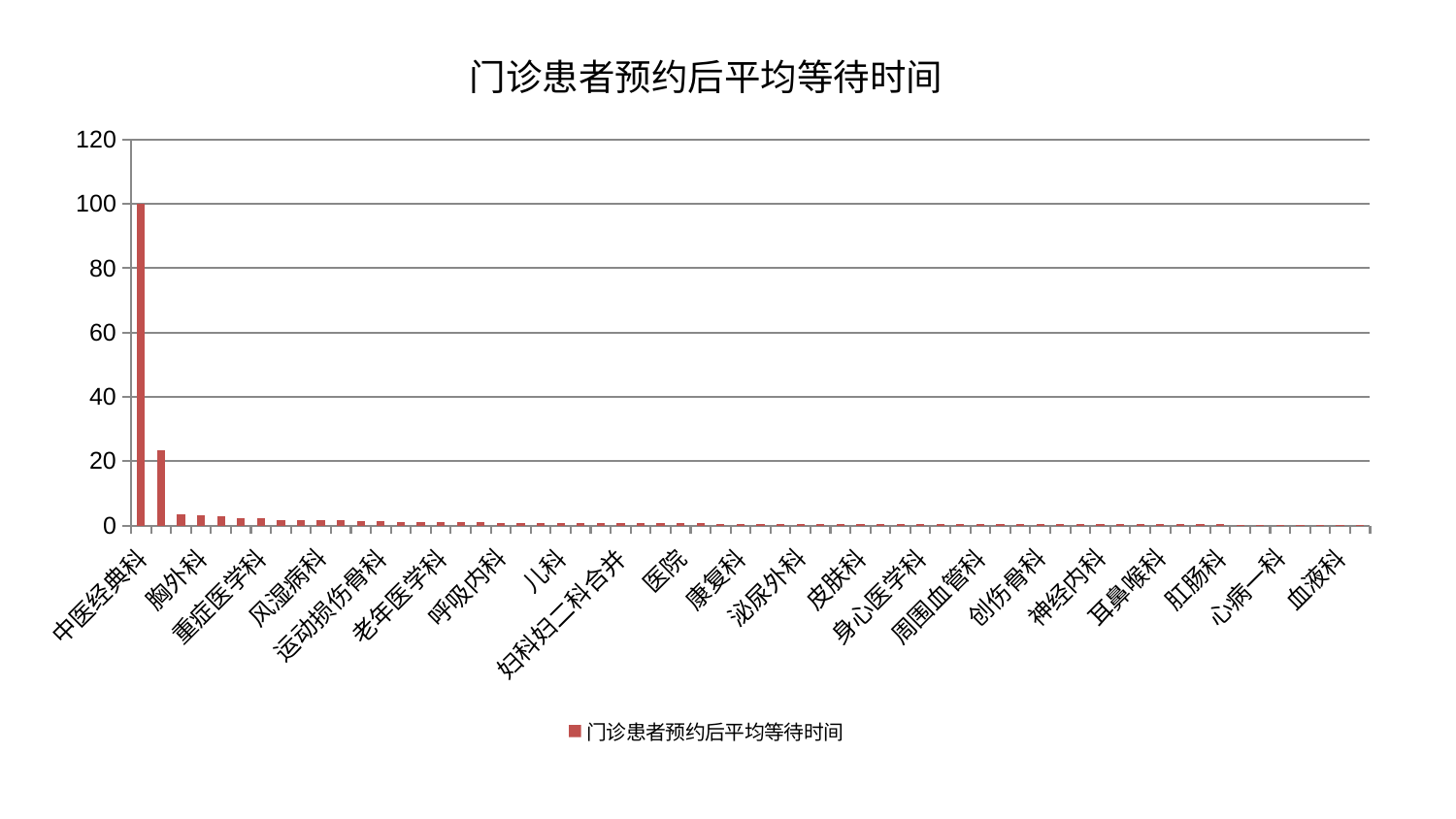

### Chart: 门诊患者预约后平均等待时间

| Category | 门诊患者预约后平均等待时间 |
|---|---|
| 中医经典科 | 100.0 |
| 东区重症医学科 | 23.421729824332733 |
| 心血管内科 | 3.4459289313734356 |
| 胸外科 | 3.0711450182242253 |
| 肾脏内科 | 2.75543712375363 |
| 心病二科 | 2.3501747999611107 |
| 重症医学科 | 2.2463462798099605 |
| 肝胆外科 | 1.8079598921264135 |
| 小儿推拿科 | 1.7732965883101324 |
| 风湿病科 | 1.5810238743165583 |
| 美容皮肤科 | 1.554491434184528 |
| 关节骨科 | 1.3947721553225683 |
| 运动损伤骨科 | 1.2508555725601733 |
| 妇科 | 1.166464480921859 |
| 脊柱骨科 | 1.1544432472572936 |
| 老年医学科 | 1.0395291174888557 |
| 西区重症医学科 | 0.9920108241326889 |
| 骨科 | 0.9175675590044143 |
| 呼吸内科 | 0.9061543957781941 |
| 中医外治中心 | 0.7645553759018127 |
| 显微骨科 | 0.7568576868815913 |
| 儿科 | 0.7367544917873586 |
| 针灸科 | 0.717905653622885 |
| 口腔科 | 0.6996805931952191 |
| 妇科妇二科合并 | 0.6968011154578453 |
| 普通外科 | 0.6777685004665384 |
| 东区肾病科 | 0.6759513450441371 |
| 医院 | 0.6290203665805871 |
| 心病三科 | 0.6179666500194699 |
| 脾胃病科 | 0.6045405255736974 |
| 康复科 | 0.5733774741796839 |
| 微创骨科 | 0.5452195738711647 |
| 小儿骨科 | 0.5300992260975743 |
| 泌尿外科 | 0.5288174048593275 |
| 产科 | 0.5111591092061715 |
| 消化内科 | 0.472368674723562 |
| 皮肤科 | 0.47205555016475687 |
| 内分泌科 | 0.43667030307225635 |
| 肾病科 | 0.42876587917194003 |
| 身心医学科 | 0.42001381234863666 |
| 综合内科 | 0.41976711256526617 |
| 眼科 | 0.4193263093222257 |
| 周围血管科 | 0.41849503394321524 |
| 脾胃科消化科合并 | 0.4138287062251016 |
| 男科 | 0.4077768956152642 |
| 创伤骨科 | 0.3717990001294878 |
| 神经外科 | 0.3399216106109543 |
| 乳腺甲状腺外科 | 0.338280734364042 |
| 神经内科 | 0.32372302141586534 |
| 肝病科 | 0.32017455137084644 |
| 妇二科 | 0.3179142909122014 |
| 耳鼻喉科 | 0.31600723922172475 |
| 推拿科 | 0.31438090639004507 |
| 心病四科 | 0.311712748098422 |
| 肛肠科 | 0.30645343249223433 |
| 脑病三科 | 0.2955631943785091 |
| 肿瘤内科 | 0.2929872402040259 |
| 心病一科 | 0.29199866320946777 |
| 脑病二科 | 0.2799845384360008 |
| 治未病中心 | 0.2797440942277361 |
| 血液科 | 0.2784669441203258 |
| 脑病一科 | 0.2784535700695932 |
63